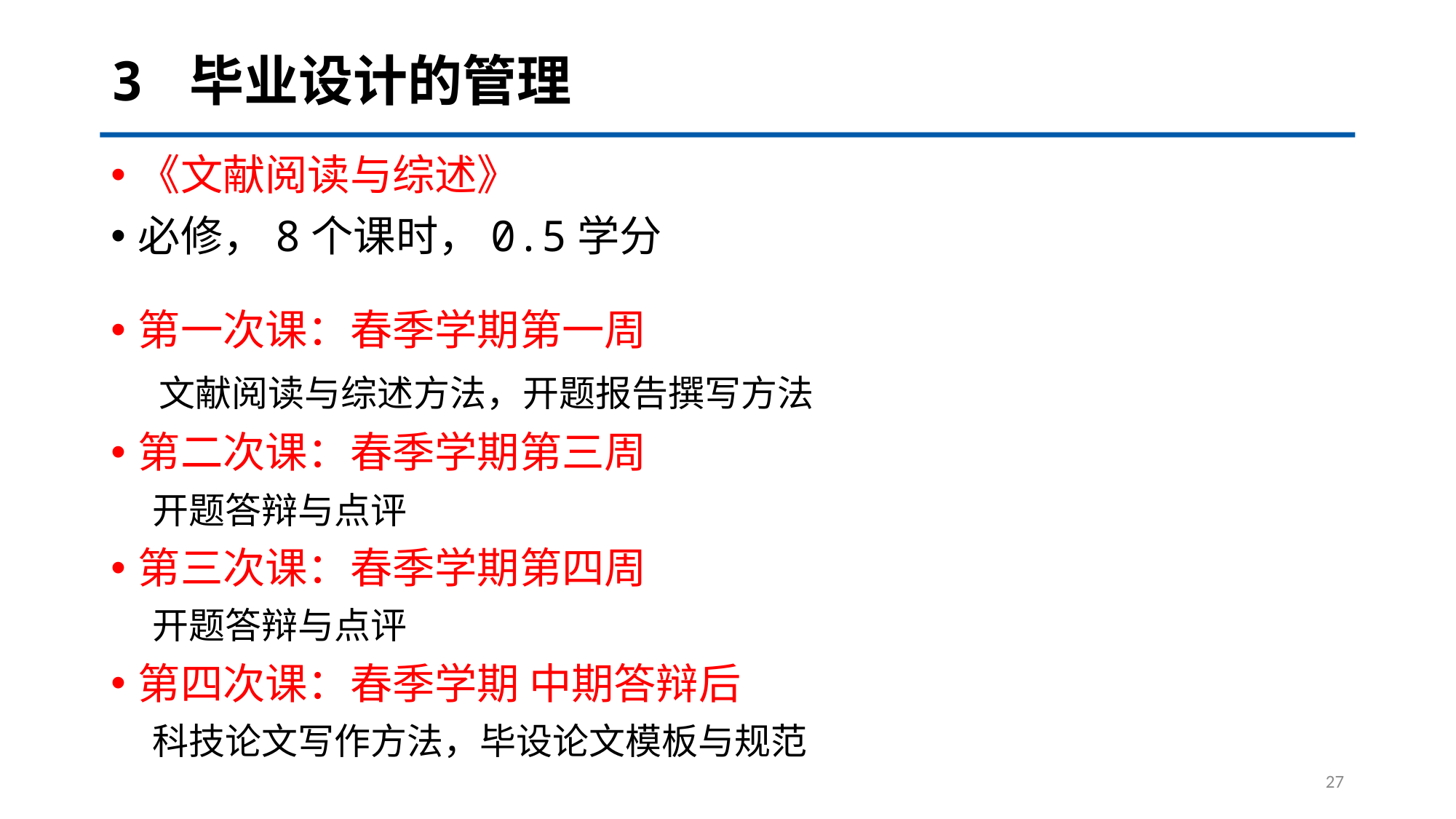

# 3 毕业设计的管理
《文献阅读与综述》
必修，8个课时，0.5学分

第一次课：春季学期第一周
    文献阅读与综述方法，开题报告撰写方法
第二次课：春季学期第三周
    开题答辩与点评
第三次课：春季学期第四周
    开题答辩与点评
第四次课：春季学期 中期答辩后
    科技论文写作方法，毕设论文模板与规范

27